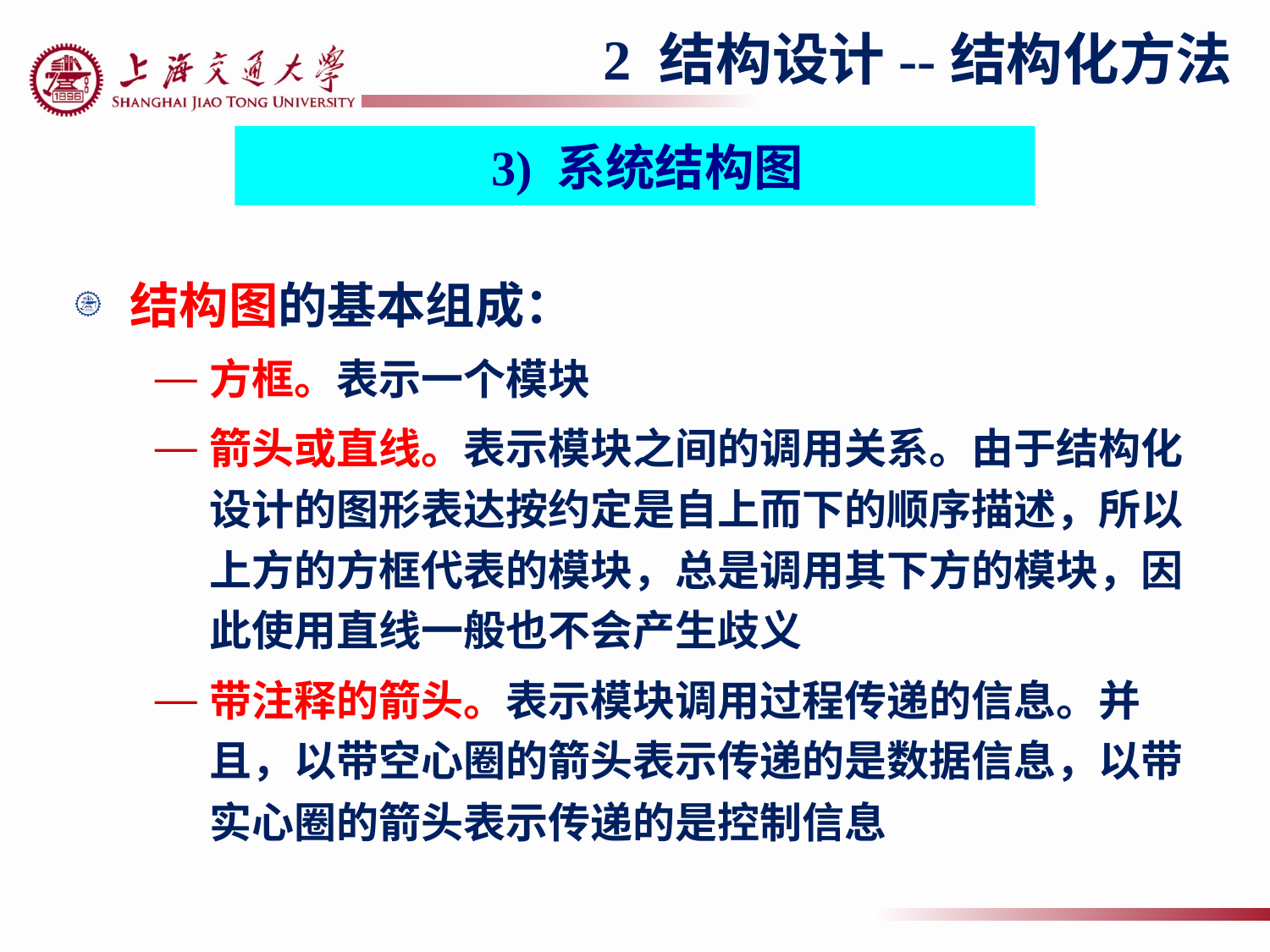

2 结构设计--结构化方法
  3) 系统结构图
结构图的基本组成：
方框。表示一个模块
箭头或直线。表示模块之间的调用关系。由于结构化设计的图形表达按约定是自上而下的顺序描述，所以上方的方框代表的模块，总是调用其下方的模块，因此使用直线一般也不会产生歧义
带注释的箭头。表示模块调用过程传递的信息。并且，以带空心圈的箭头表示传递的是数据信息，以带实心圈的箭头表示传递的是控制信息